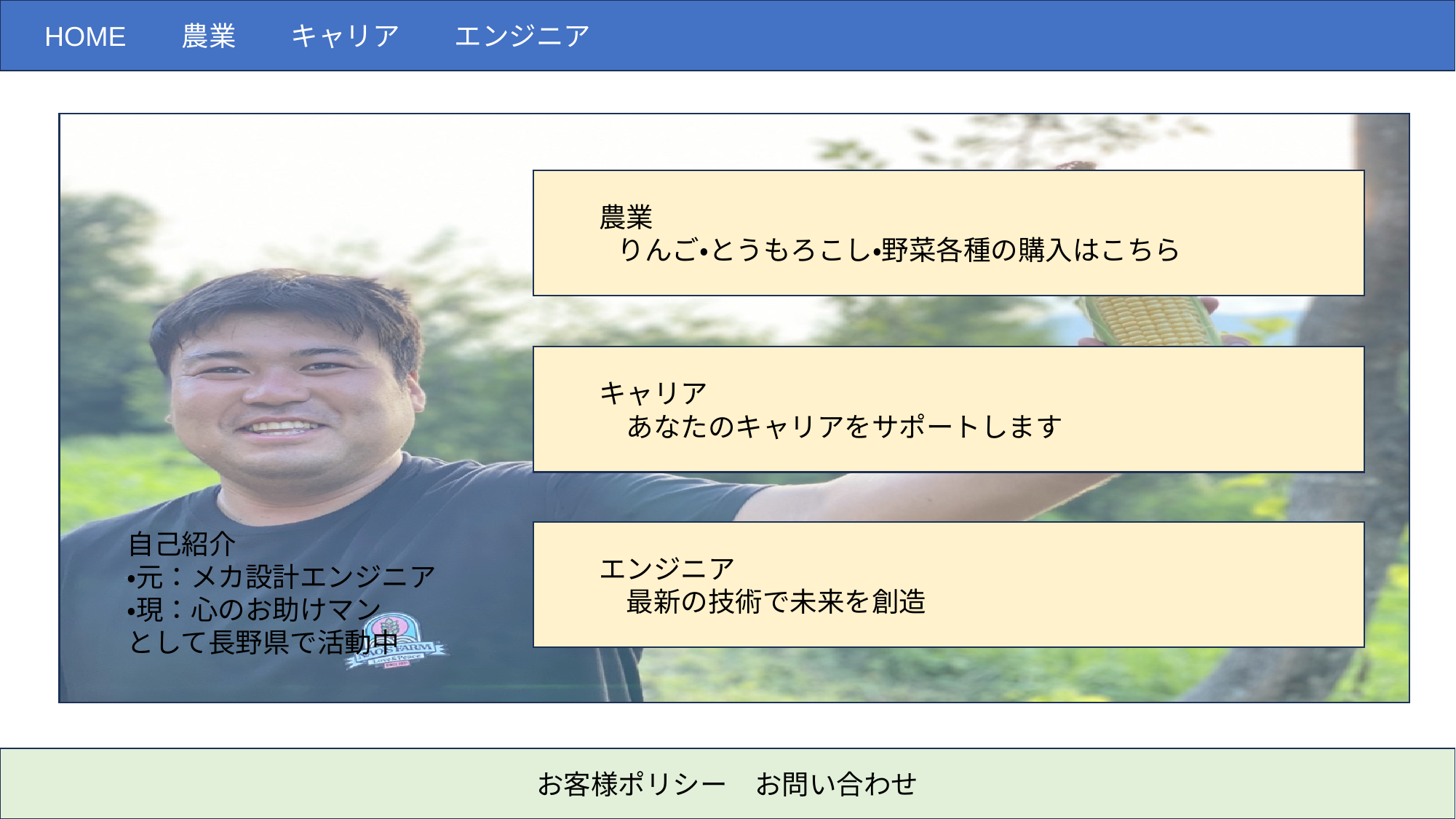

HOME  　 農業　　キャリア　　エンジニア

　　農業
  　　りんご・とうもろこし・野菜各種の購入はこちら
　　キャリア
　　　あなたのキャリアをサポートします
自己紹介
・元：メカ設計エンジニア
・現：心のお助けマン
として長野県で活動中
　　エンジニア
　　　最新の技術で未来を創造
お客様ポリシー　お問い合わせ